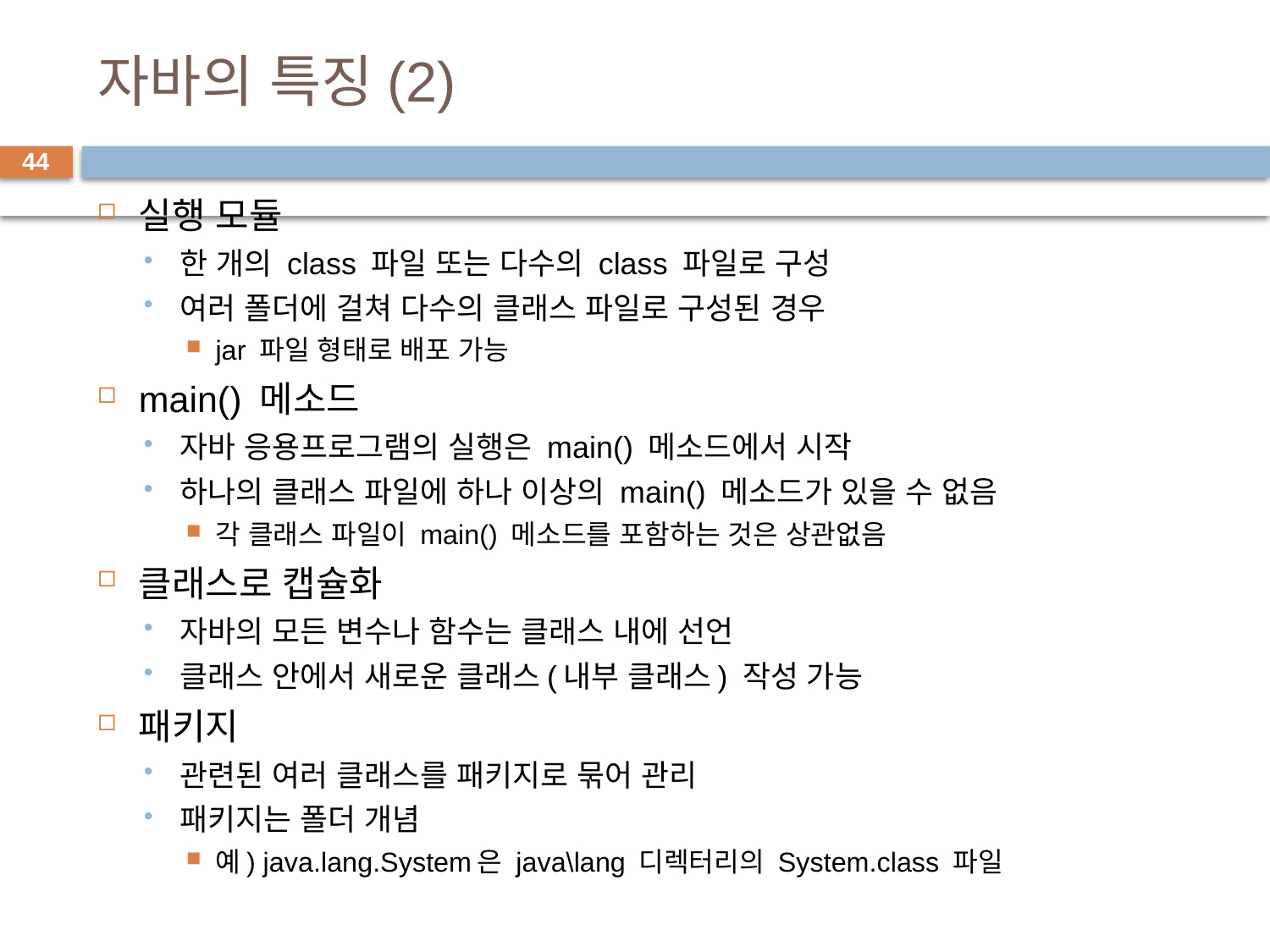

# 자바의 특징(2)
44
실행 모듈
한 개의 class 파일 또는 다수의 class 파일로 구성
여러 폴더에 걸쳐 다수의 클래스 파일로 구성된 경우
jar 파일 형태로 배포 가능
main() 메소드
자바 응용프로그램의 실행은 main() 메소드에서 시작
하나의 클래스 파일에 하나 이상의 main() 메소드가 있을 수 없음
각 클래스 파일이 main() 메소드를 포함하는 것은 상관없음
클래스로 캡슐화
자바의 모든 변수나 함수는 클래스 내에 선언
클래스 안에서 새로운 클래스(내부 클래스) 작성 가능
패키지
관련된 여러 클래스를 패키지로 묶어 관리
패키지는 폴더 개념
예) java.lang.System은 java\lang 디렉터리의 System.class 파일